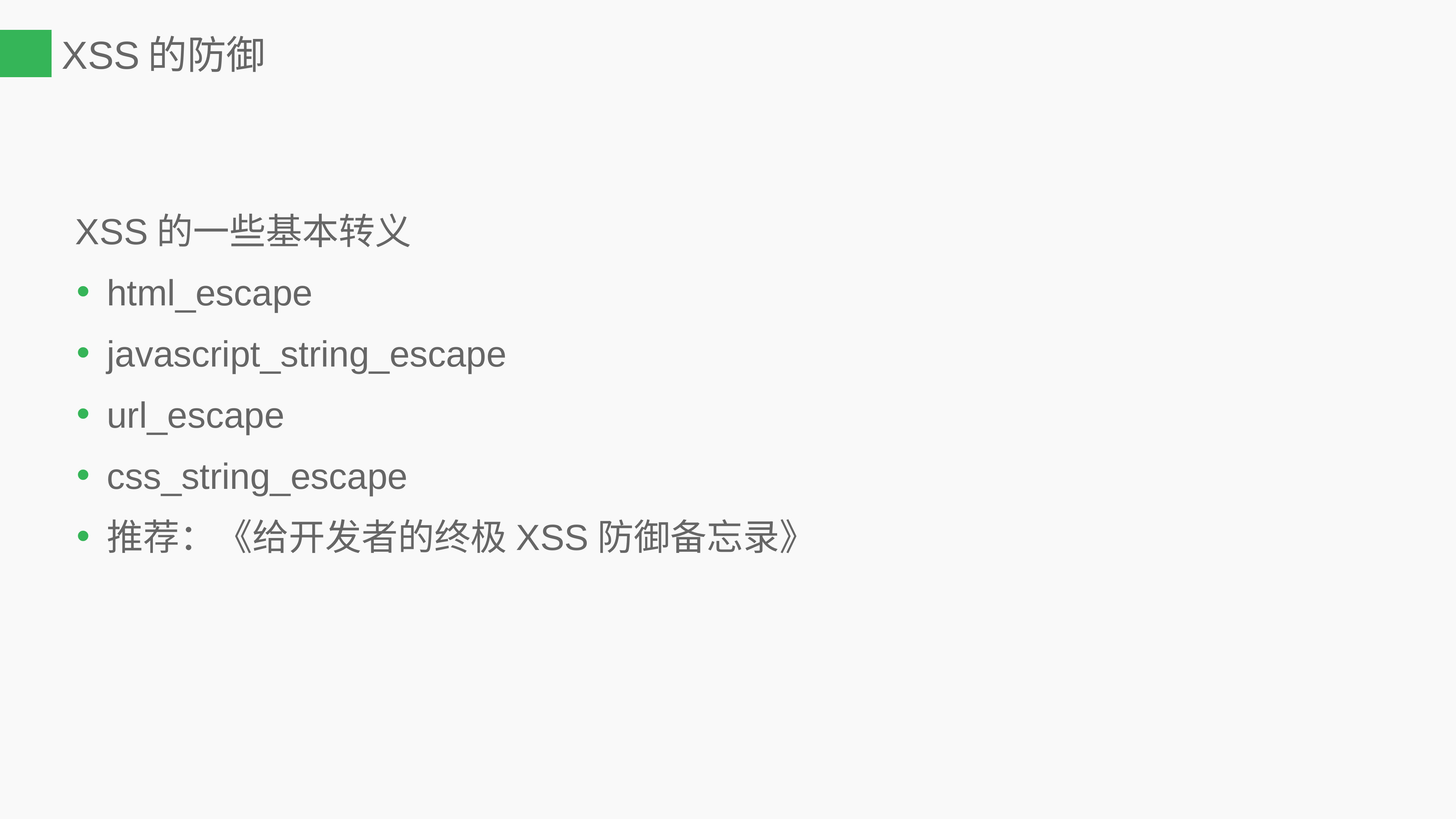

# XSS的防御
 XSS的一些基本转义
html_escape
javascript_string_escape
url_escape
css_string_escape
推荐：《给开发者的终极XSS防御备忘录》